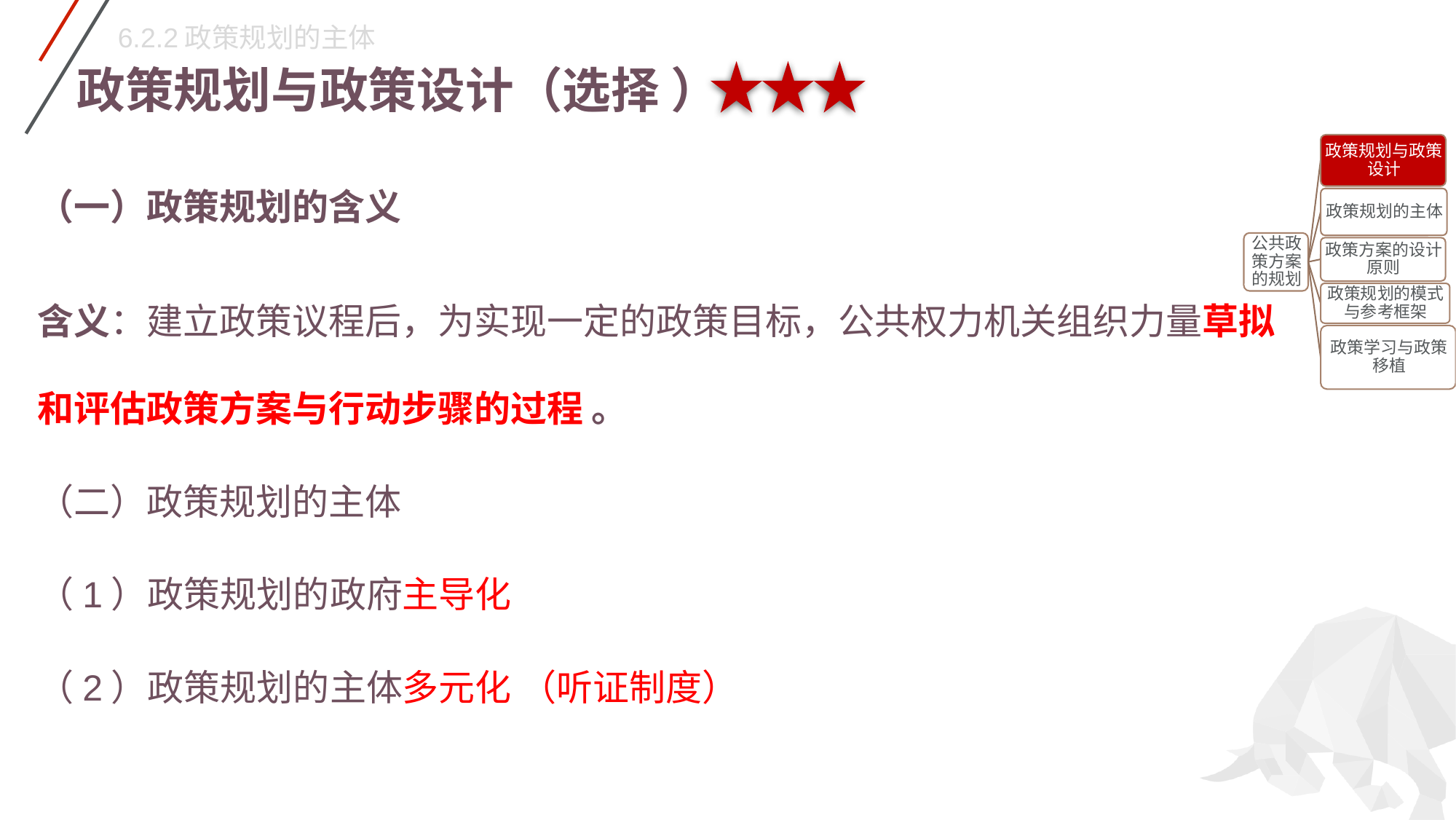

6.2.2政策规划的主体
# 政策规划与政策设计（选择 ）

公共政策方案的规划

政策规划与政策设计

政策规划的主体

政策方案的设计原则

政策规划的模式与参考框架

政策学习与政策移植
（一）政策规划的含义
含义：建立政策议程后，为实现一定的政策目标，公共权力机关组织力量草拟和评估政策方案与行动步骤的过程 。
（二）政策规划的主体
（1）政策规划的政府主导化
（2）政策规划的主体多元化 （听证制度）